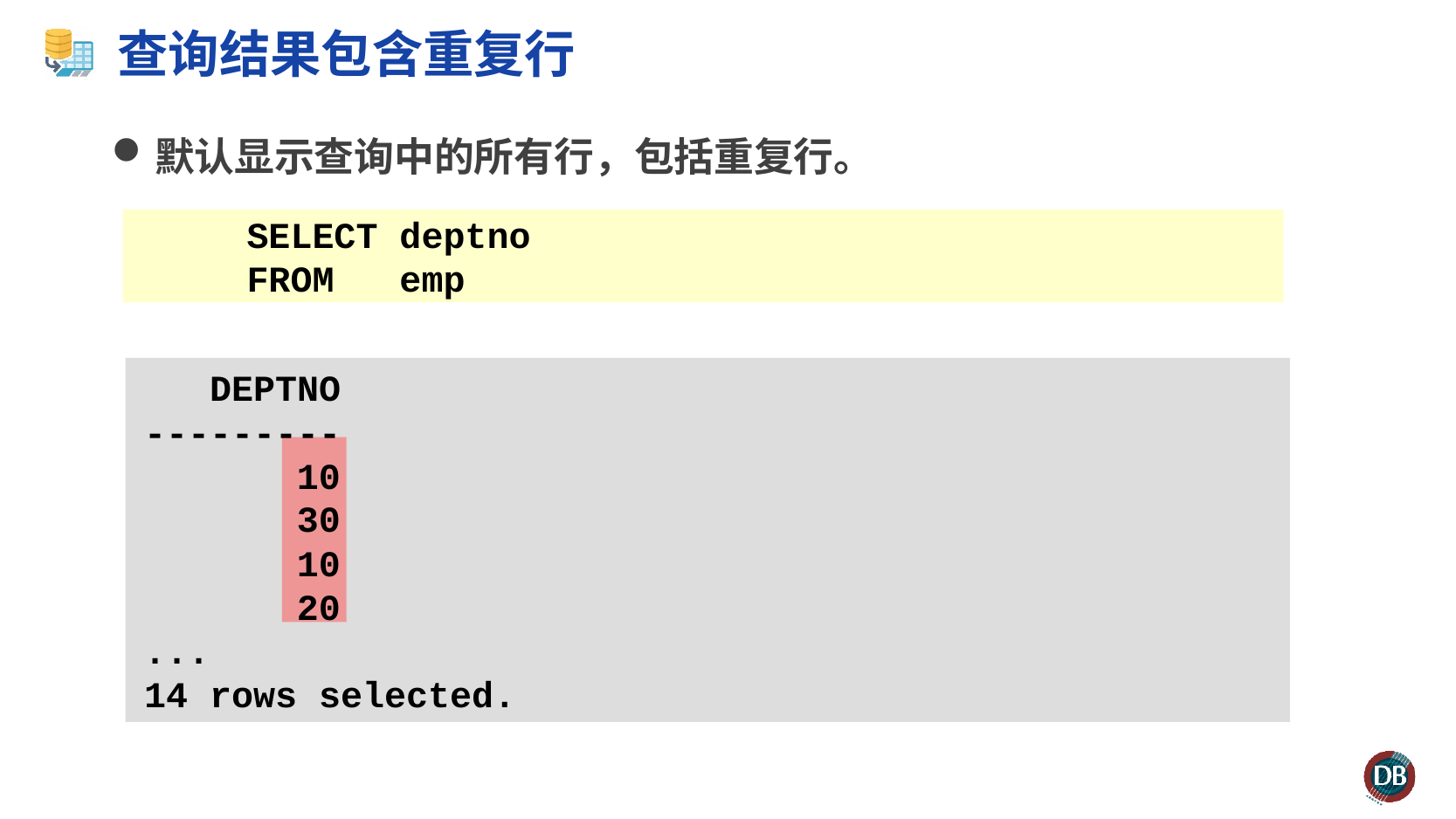

# 查询结果包含重复行
默认显示查询中的所有行，包括重复行。
     SELECT deptno
     FROM   emp

   DEPTNO
---------
       10
       30
       10
       20
...
14 rows selected.